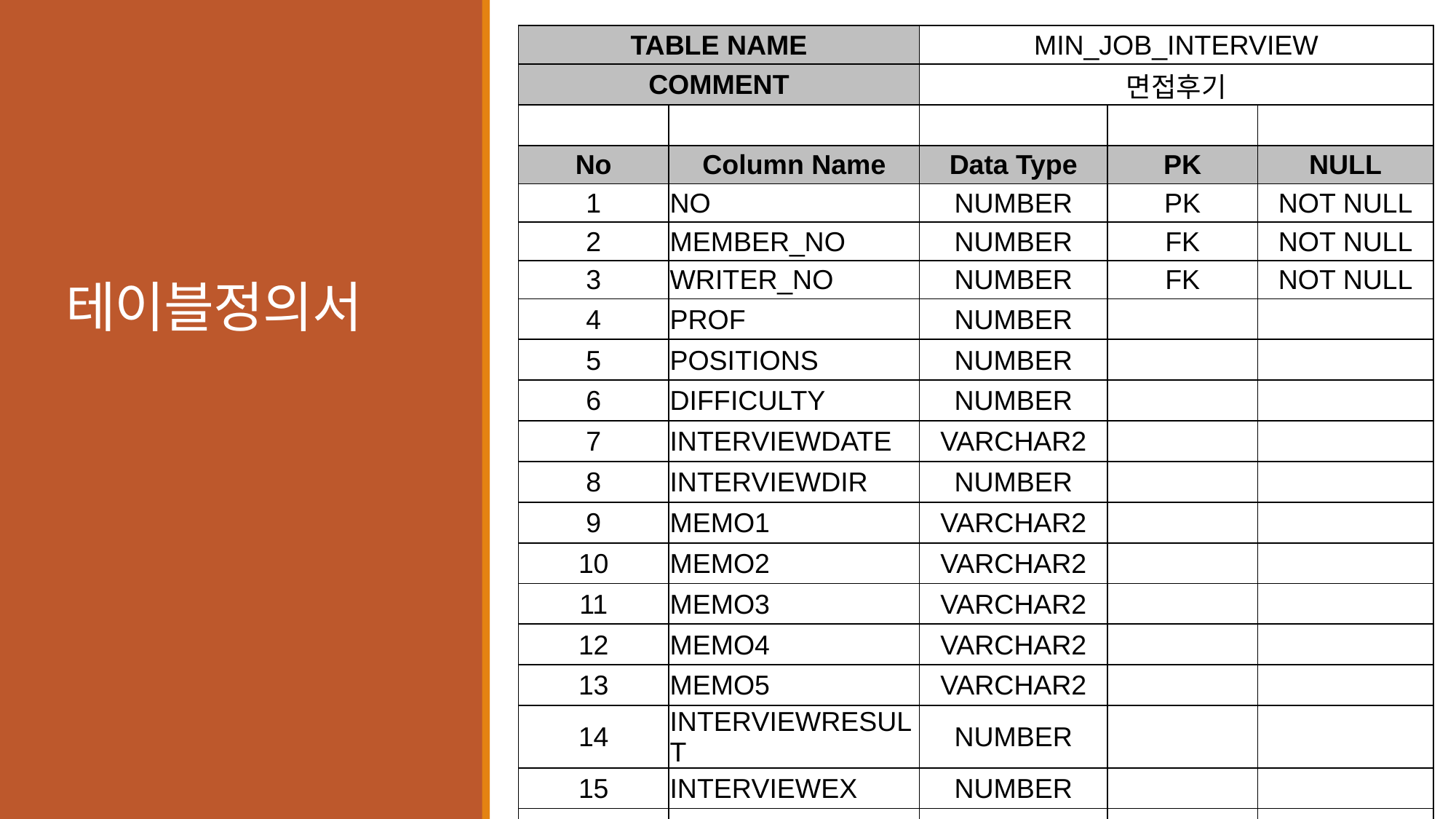

| TABLE NAME |  | MIN\_JOB\_INTERVIEW |  |  |
| --- | --- | --- | --- | --- |
| COMMENT |  | 면접후기 |  |  |
|  |  |  |  |  |
| No | Column Name | Data Type | PK | NULL |
| 1 | NO | NUMBER | PK | NOT NULL |
| 2 | MEMBER\_NO | NUMBER | FK | NOT NULL |
| 3 | WRITER\_NO | NUMBER | FK | NOT NULL |
| 4 | PROF | NUMBER |  |  |
| 5 | POSITIONS | NUMBER |  |  |
| 6 | DIFFICULTY | NUMBER |  |  |
| 7 | INTERVIEWDATE | VARCHAR2 |  |  |
| 8 | INTERVIEWDIR | NUMBER |  |  |
| 9 | MEMO1 | VARCHAR2 |  |  |
| 10 | MEMO2 | VARCHAR2 |  |  |
| 11 | MEMO3 | VARCHAR2 |  |  |
| 12 | MEMO4 | VARCHAR2 |  |  |
| 13 | MEMO5 | VARCHAR2 |  |  |
| 14 | INTERVIEWRESULT | NUMBER |  |  |
| 15 | INTERVIEWEX | NUMBER |  |  |
| 16 | DATES | VARCHAR2 |  |  |
# 테이블정의서